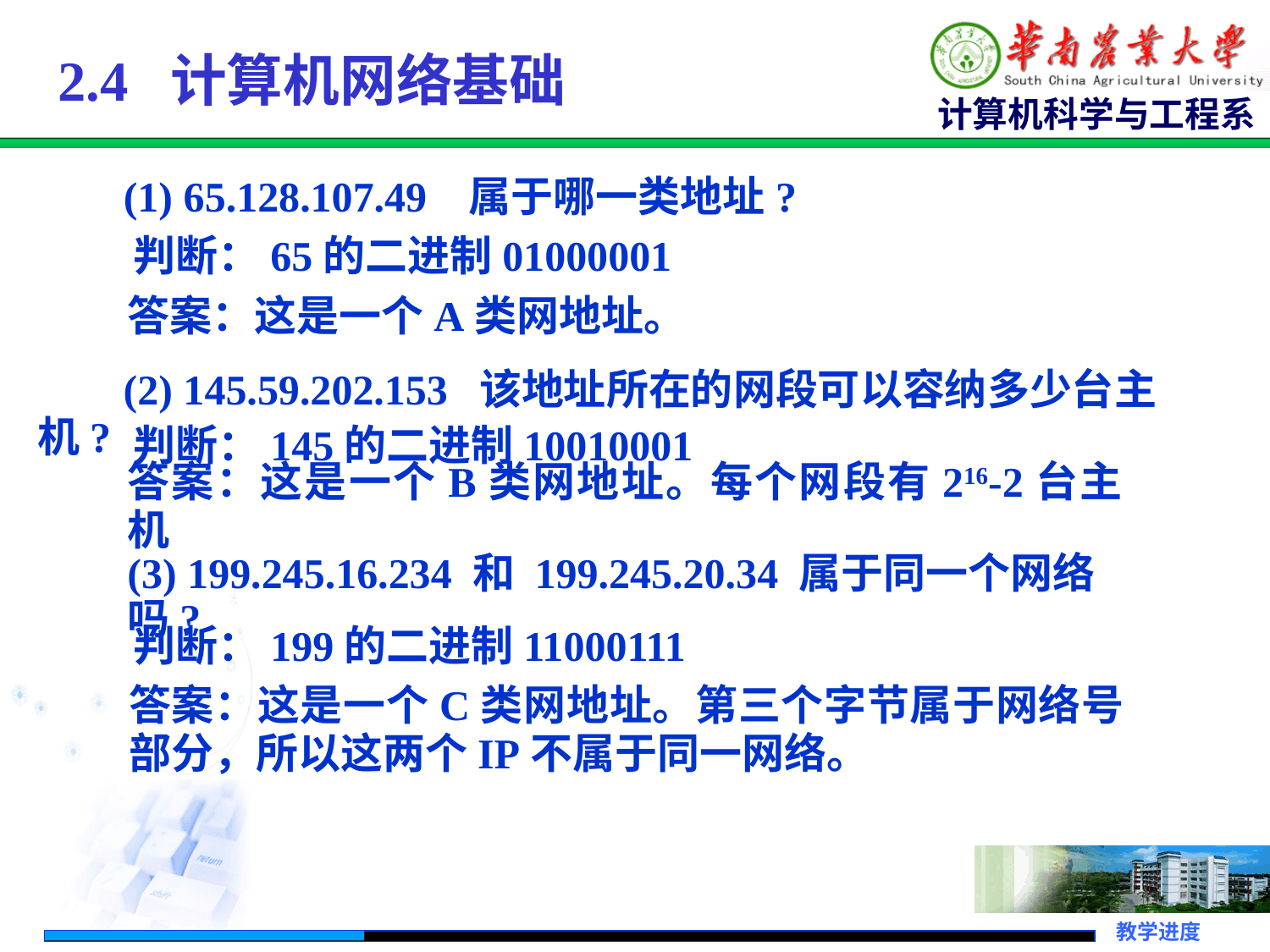

# 2.4  计算机网络基础
       (1) 65.128.107.49   属于哪一类地址?
         判断：65的二进制01000001
答案：这是一个A类网地址。
       (2) 145.59.202.153  该地址所在的网段可以容纳多少台主机?

         判断：145的二进制10010001
答案：这是一个B类网地址。每个网段有216-2台主机
(3) 199.245.16.234 和 199.245.20.34 属于同一个网络吗?
         判断：199的二进制11000111
答案：这是一个C类网地址。第三个字节属于网络号部分，所以这两个IP不属于同一网络。